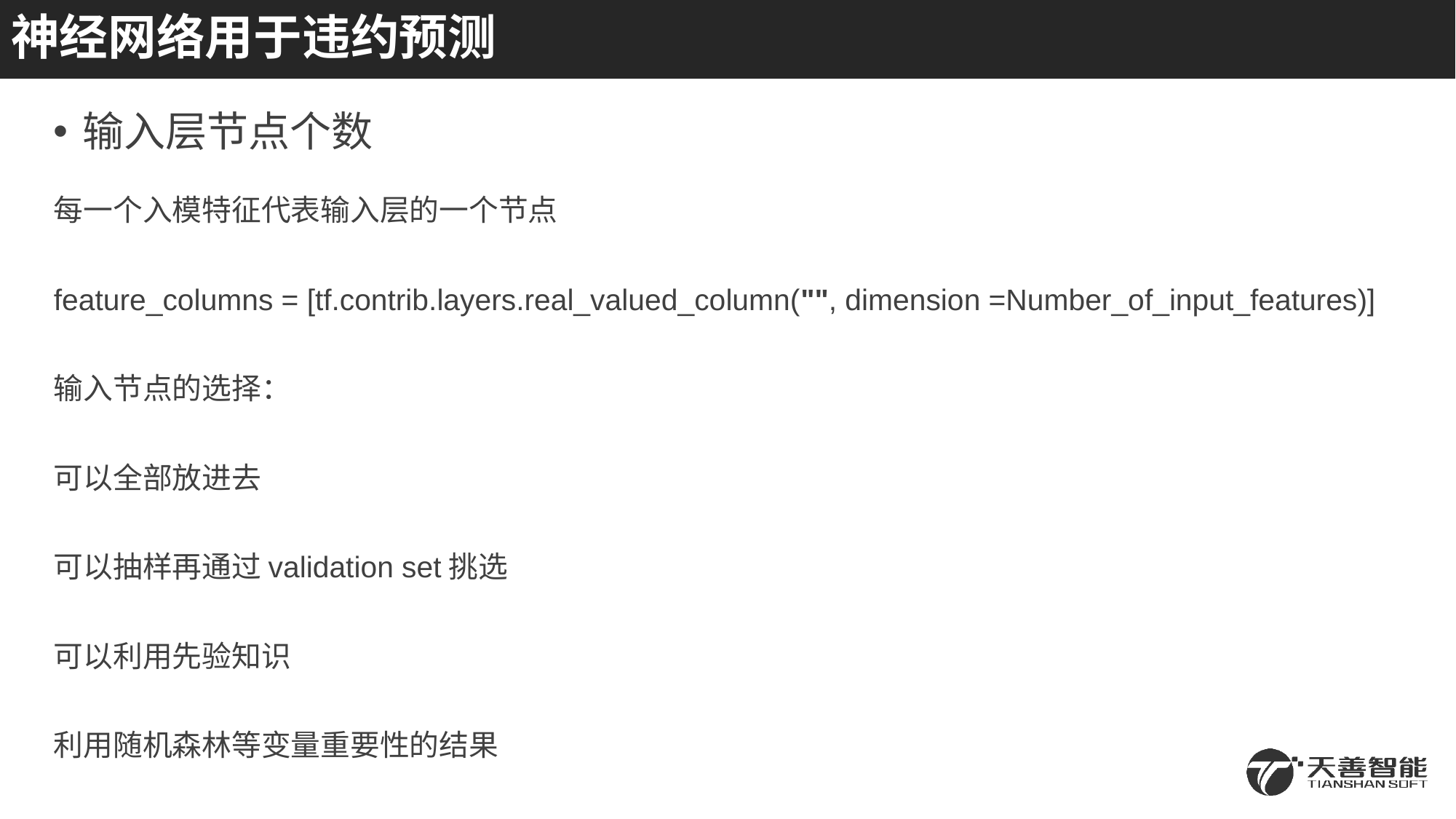

# 神经网络用于违约预测
输入层节点个数
每一个入模特征代表输入层的一个节点
feature_columns = [tf.contrib.layers.real_valued_column("", dimension =Number_of_input_features)]
输入节点的选择：
可以全部放进去
可以抽样再通过validation set挑选
可以利用先验知识
利用随机森林等变量重要性的结果